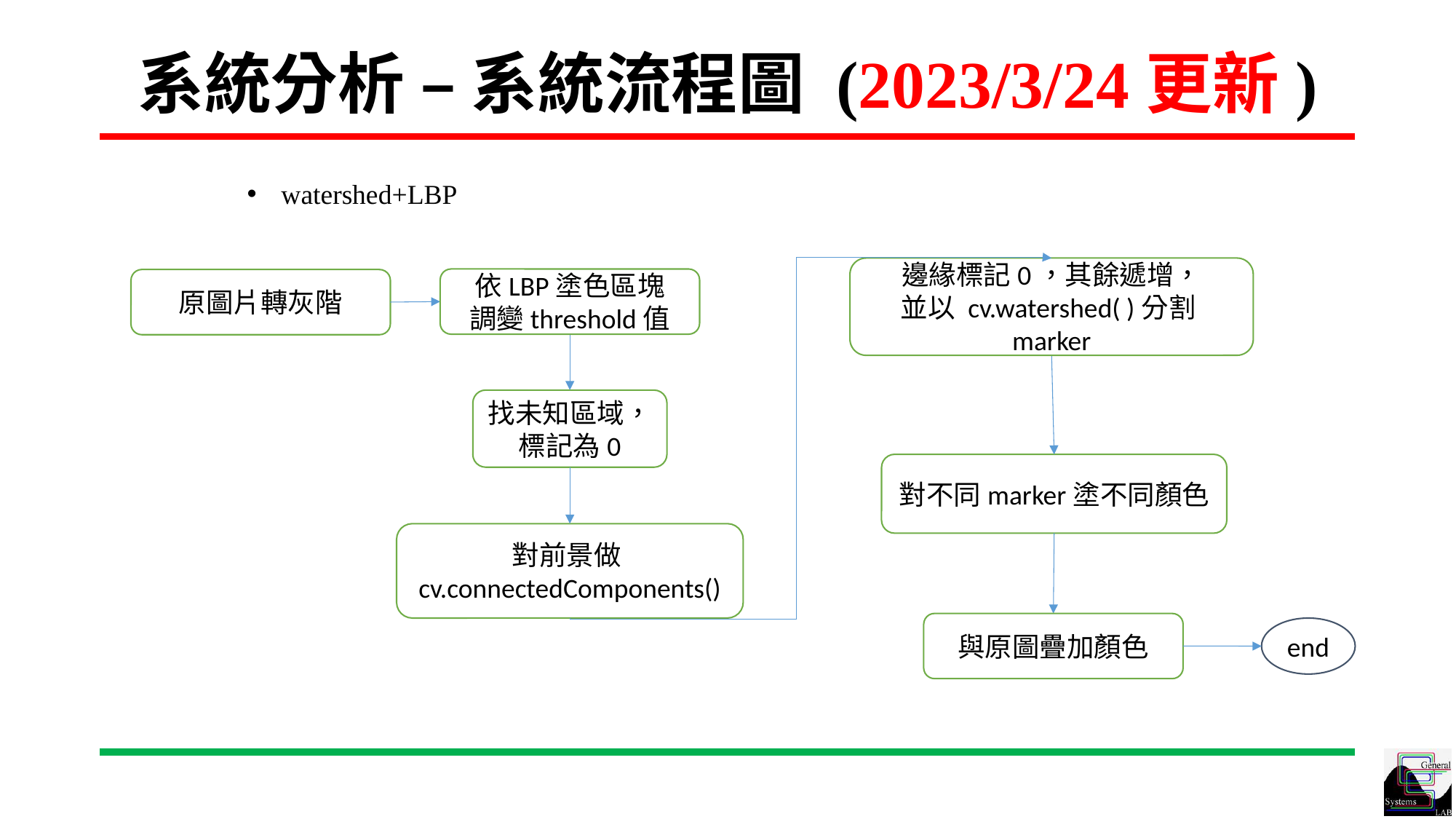

# 系統分析 – 系統流程圖 (2023/3/24更新)
watershed+LBP
邊緣標記0，其餘遞增，
並以 cv.watershed( )分割marker
依LBP塗色區塊
調變threshold值
原圖片轉灰階
找未知區域，標記為0
對不同marker塗不同顏色
對前景做cv.connectedComponents()
與原圖疊加顏色
end